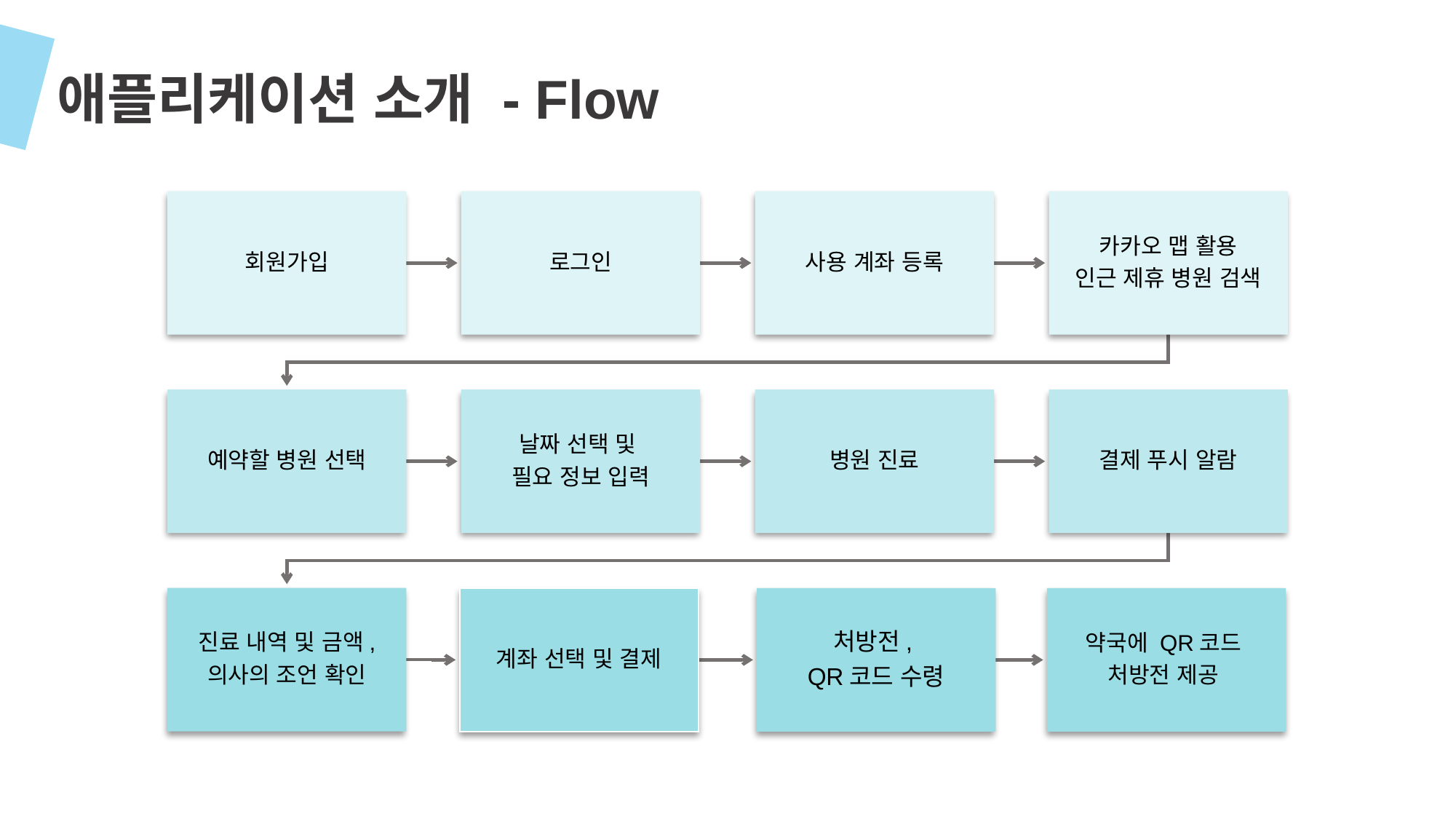

애플리케이션 소개 - Flow

회원가입

로그인

사용 계좌 등록

카카오 맵 활용
인근 제휴 병원 검색

예약할 병원 선택

날짜 선택 및
필요 정보 입력

병원 진료

결제 푸시 알람

진료 내역 및 금액,
의사의 조언 확인

계좌 선택 및 결제

처방전,
QR코드 수령
약국에 QR코드
처방전 제공